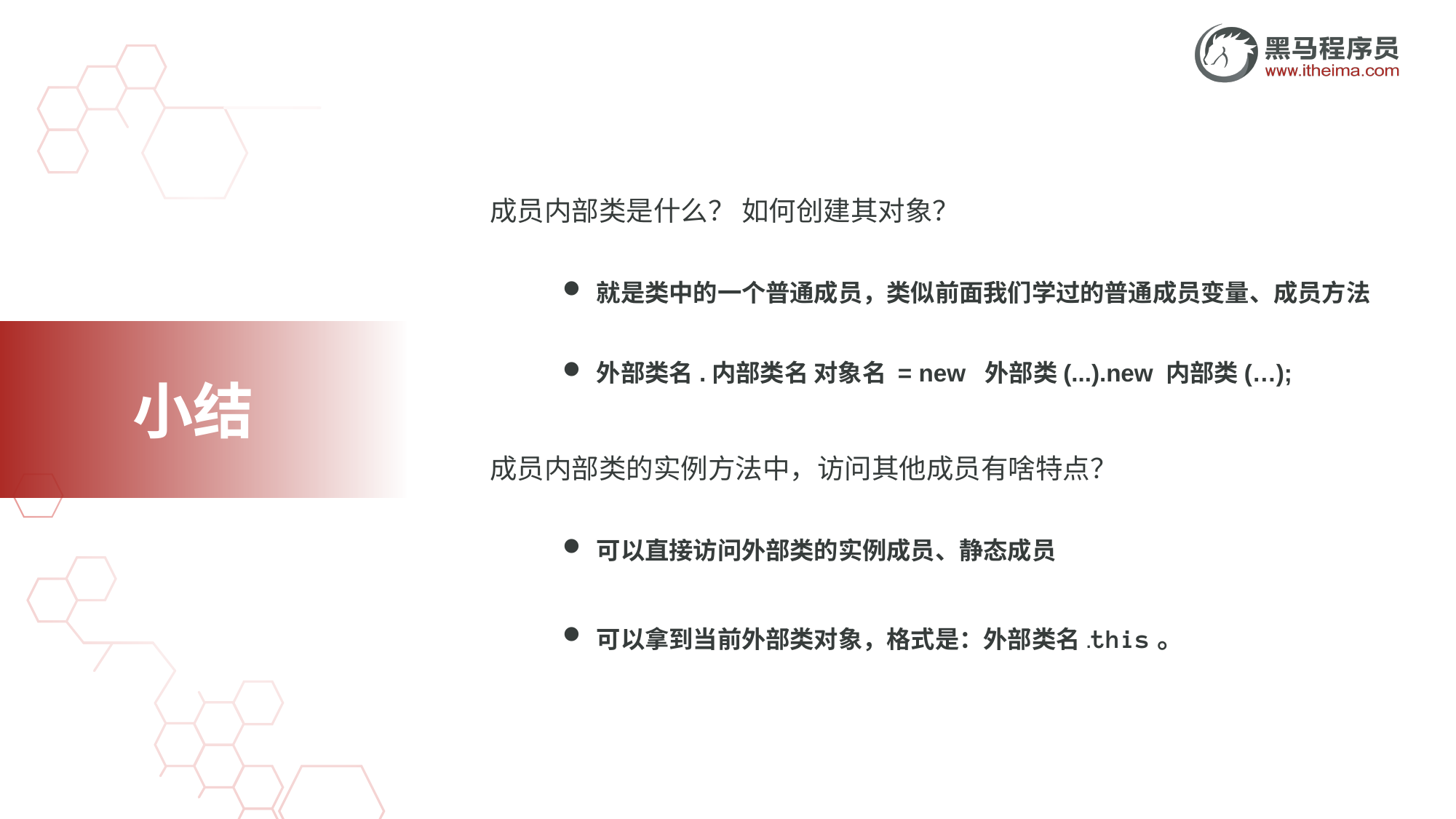

成员内部类是什么？ 如何创建其对象？
就是类中的一个普通成员，类似前面我们学过的普通成员变量、成员方法
外部类名.内部类名 对象名 = new  外部类(...).new 内部类(…);
成员内部类的实例方法中，访问其他成员有啥特点？
可以直接访问外部类的实例成员、静态成员
可以拿到当前外部类对象，格式是：外部类名.this。